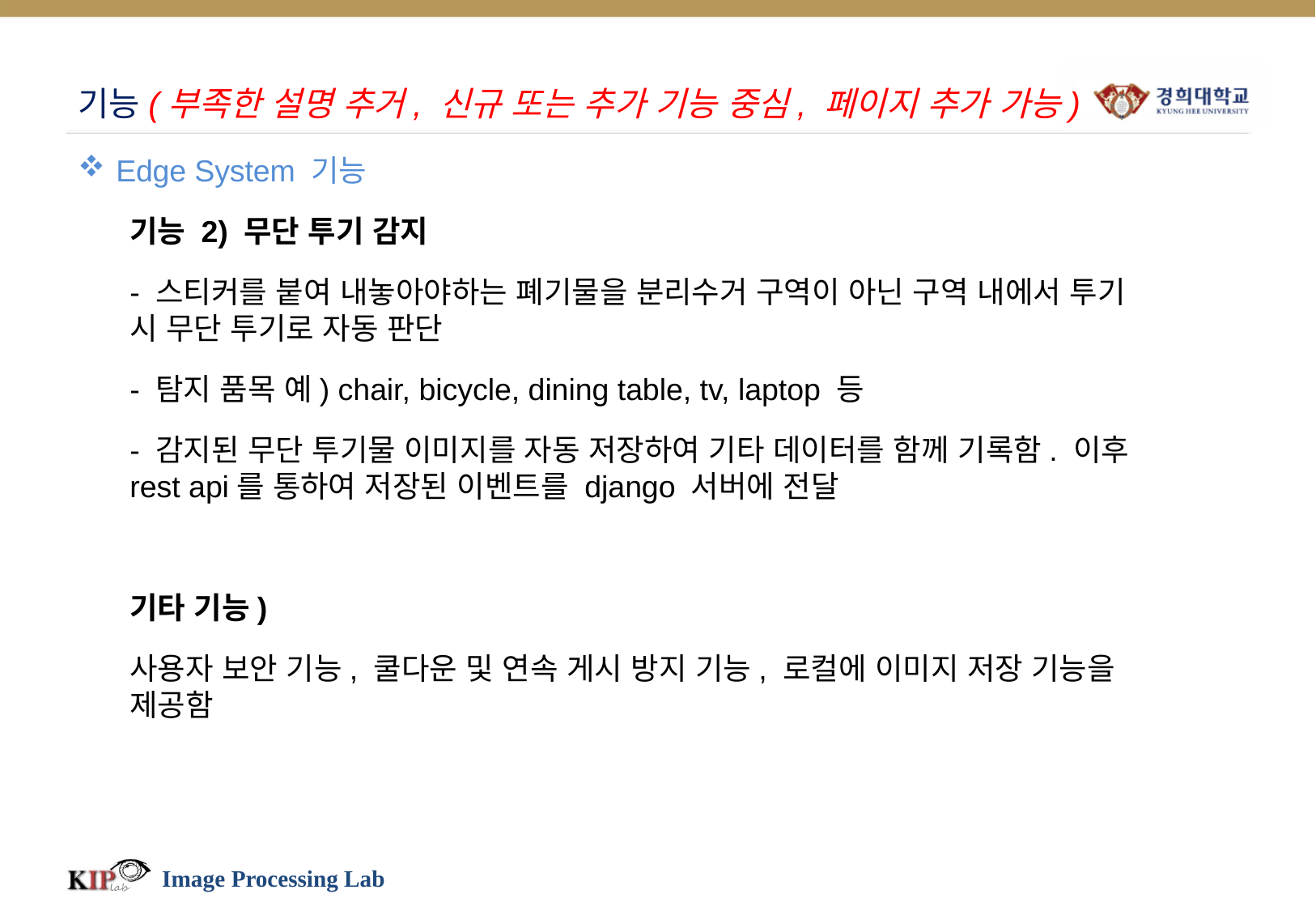

# 기능(부족한 설명 추거, 신규 또는 추가 기능 중심, 페이지 추가 가능)
Edge System 기능
기능 2) 무단 투기 감지
- 스티커를 붙여 내놓아야하는 폐기물을 분리수거 구역이 아닌 구역 내에서 투기 시 무단 투기로 자동 판단
- 탐지 품목 예) chair, bicycle, dining table, tv, laptop 등
- 감지된 무단 투기물 이미지를 자동 저장하여 기타 데이터를 함께 기록함. 이후 rest api를 통하여 저장된 이벤트를 django 서버에 전달

기타 기능)
사용자 보안 기능, 쿨다운 및 연속 게시 방지 기능, 로컬에 이미지 저장 기능을 제공함
Image Processing Lab